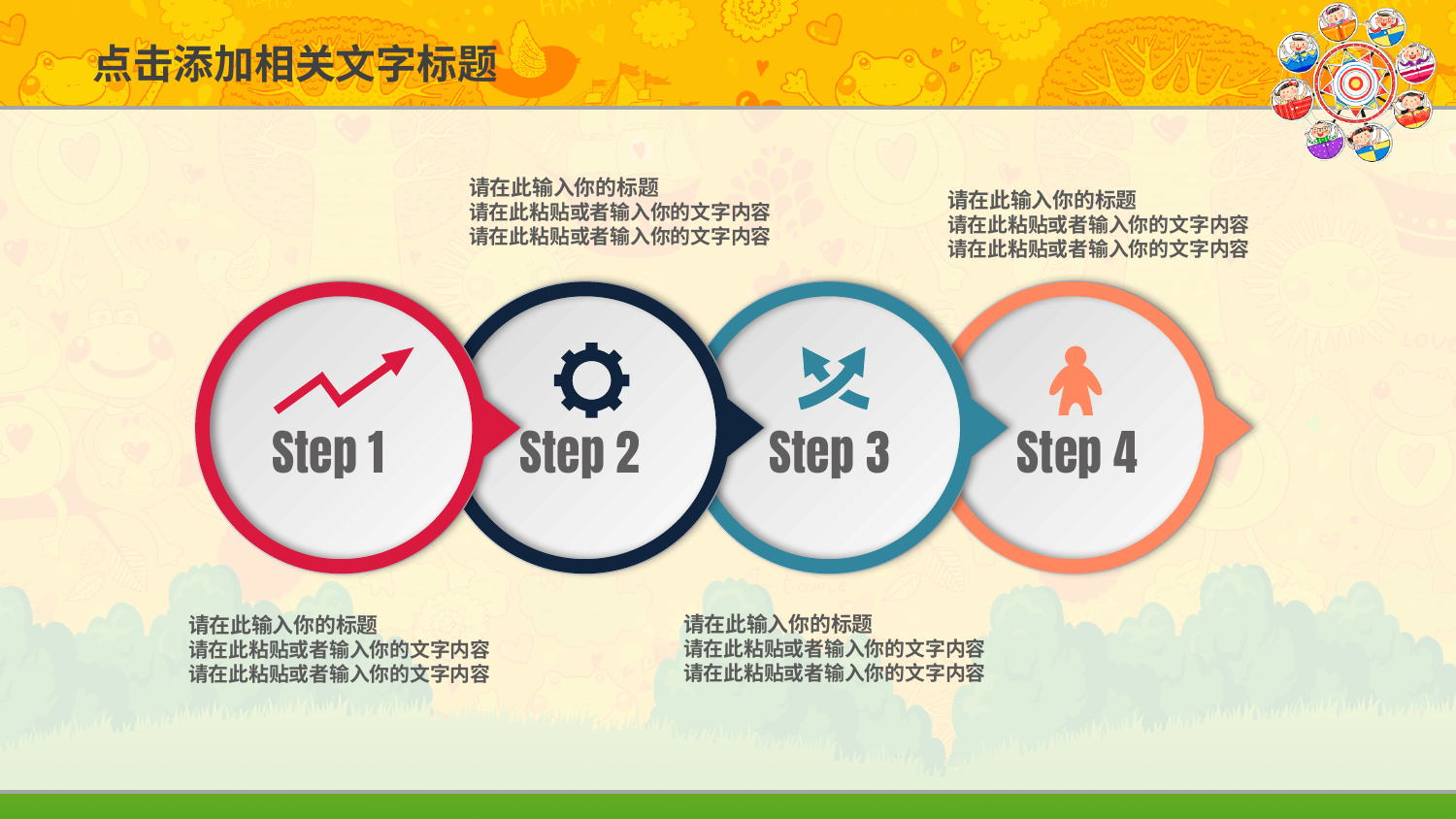

请在此输入你的标题
请在此粘贴或者输入你的文字内容
请在此粘贴或者输入你的文字内容
请在此输入你的标题
请在此粘贴或者输入你的文字内容
请在此粘贴或者输入你的文字内容

Step 1

Step 2

Step 3

Step 4
请在此输入你的标题
请在此粘贴或者输入你的文字内容
请在此粘贴或者输入你的文字内容
请在此输入你的标题
请在此粘贴或者输入你的文字内容
请在此粘贴或者输入你的文字内容